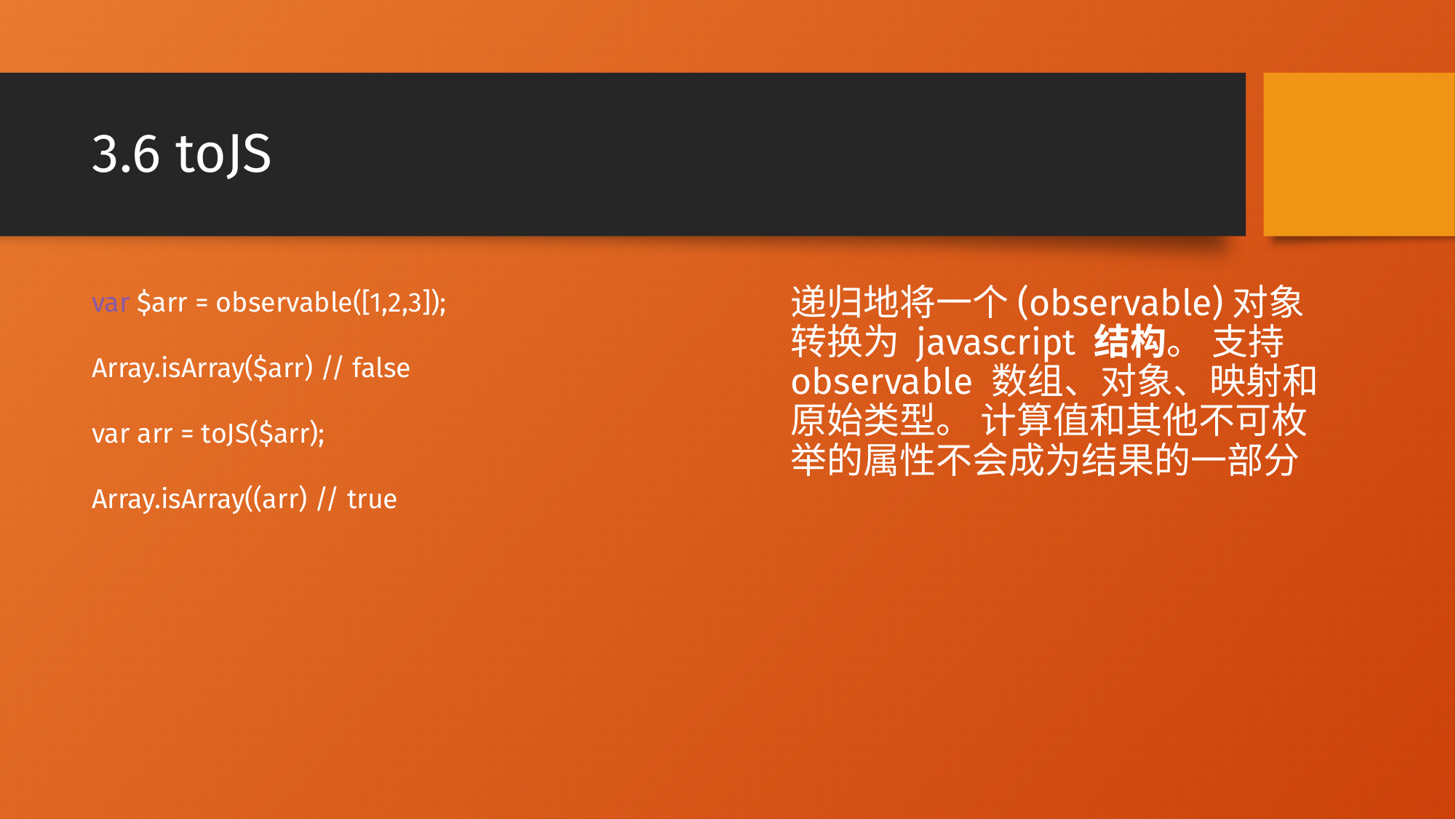

# 3.6 toJS
var $arr = observable([1,2,3]);

Array.isArray($arr) // false

var arr = toJS($arr);

Array.isArray((arr) // true

递归地将一个(observable)对象转换为 javascript 结构。 支持 observable 数组、对象、映射和原始类型。 计算值和其他不可枚举的属性不会成为结果的一部分